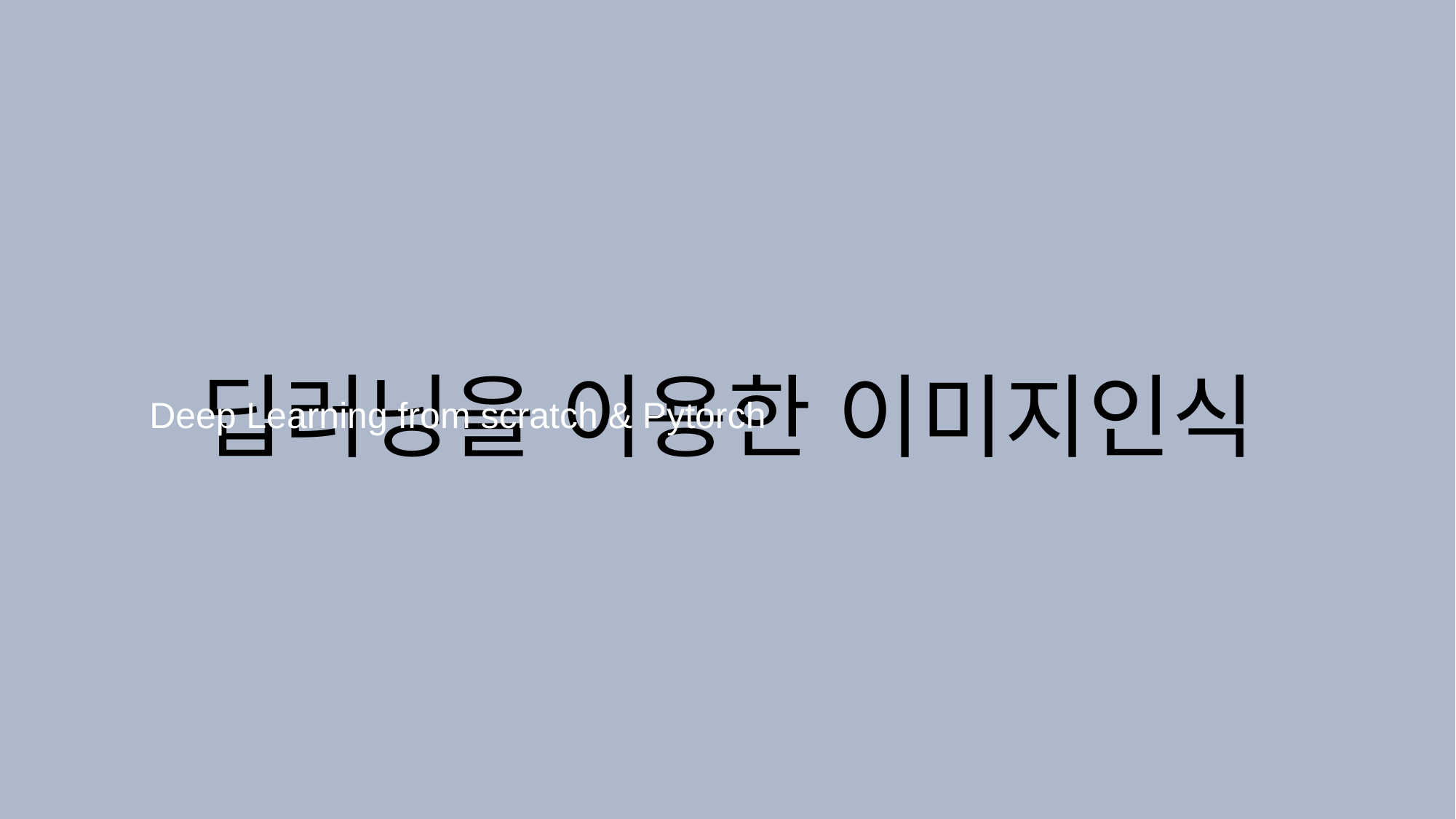

딥러닝을 이용한 이미지인식
Deep Learning from scratch & Pytorch